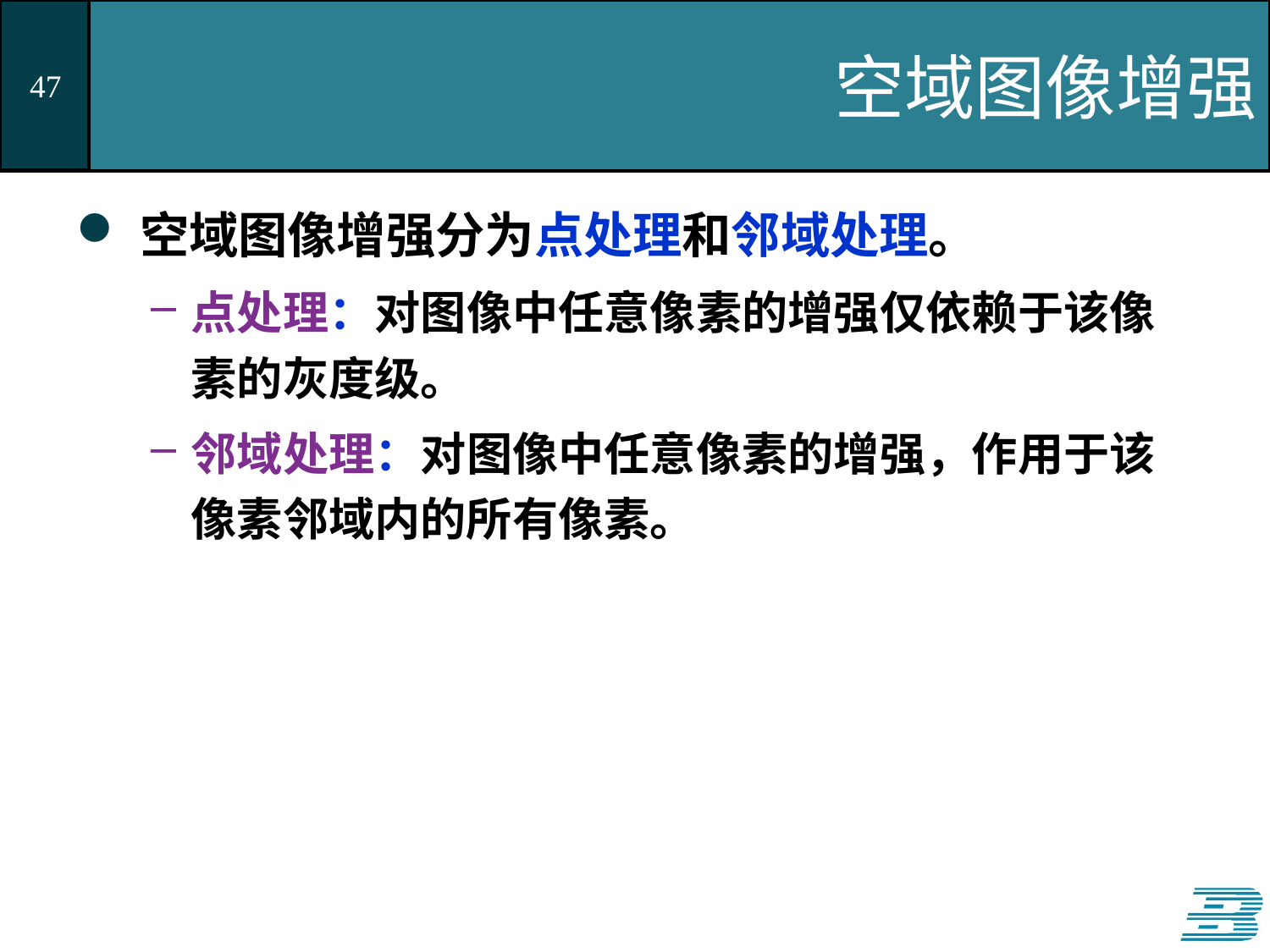

# 空域图像增强
空域图像增强分为点处理和邻域处理。
点处理：对图像中任意像素的增强仅依赖于该像素的灰度级。
邻域处理：对图像中任意像素的增强，作用于该像素邻域内的所有像素。